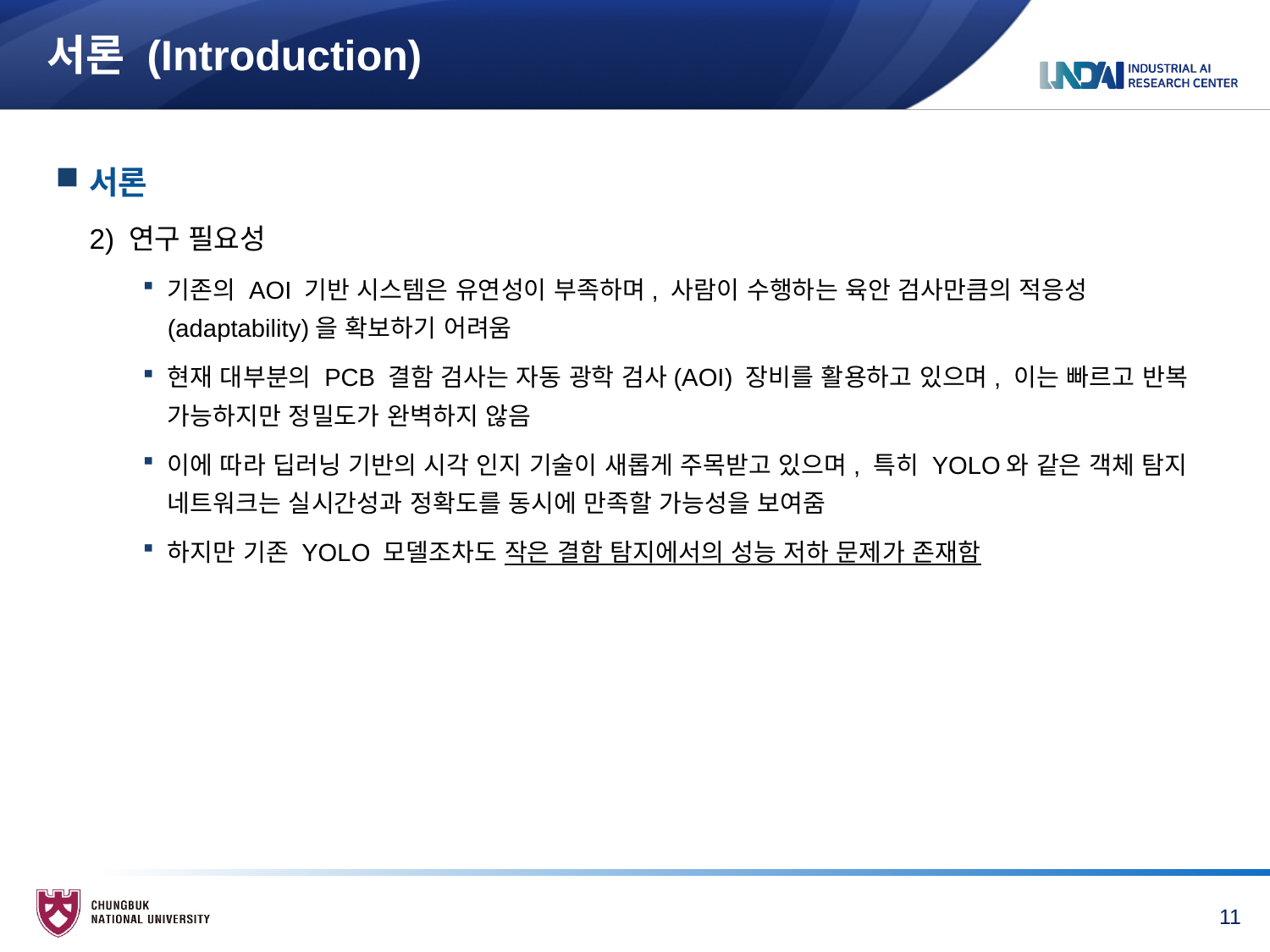

# 서론 (Introduction)
서론
2) 연구 필요성
기존의 AOI 기반 시스템은 유연성이 부족하며, 사람이 수행하는 육안 검사만큼의 적응성 (adaptability)을 확보하기 어려움
현재 대부분의 PCB 결함 검사는 자동 광학 검사(AOI) 장비를 활용하고 있으며, 이는 빠르고 반복 가능하지만 정밀도가 완벽하지 않음
이에 따라 딥러닝 기반의 시각 인지 기술이 새롭게 주목받고 있으며, 특히 YOLO와 같은 객체 탐지 네트워크는 실시간성과 정확도를 동시에 만족할 가능성을 보여줌
하지만 기존 YOLO 모델조차도 작은 결함 탐지에서의 성능 저하 문제가 존재함